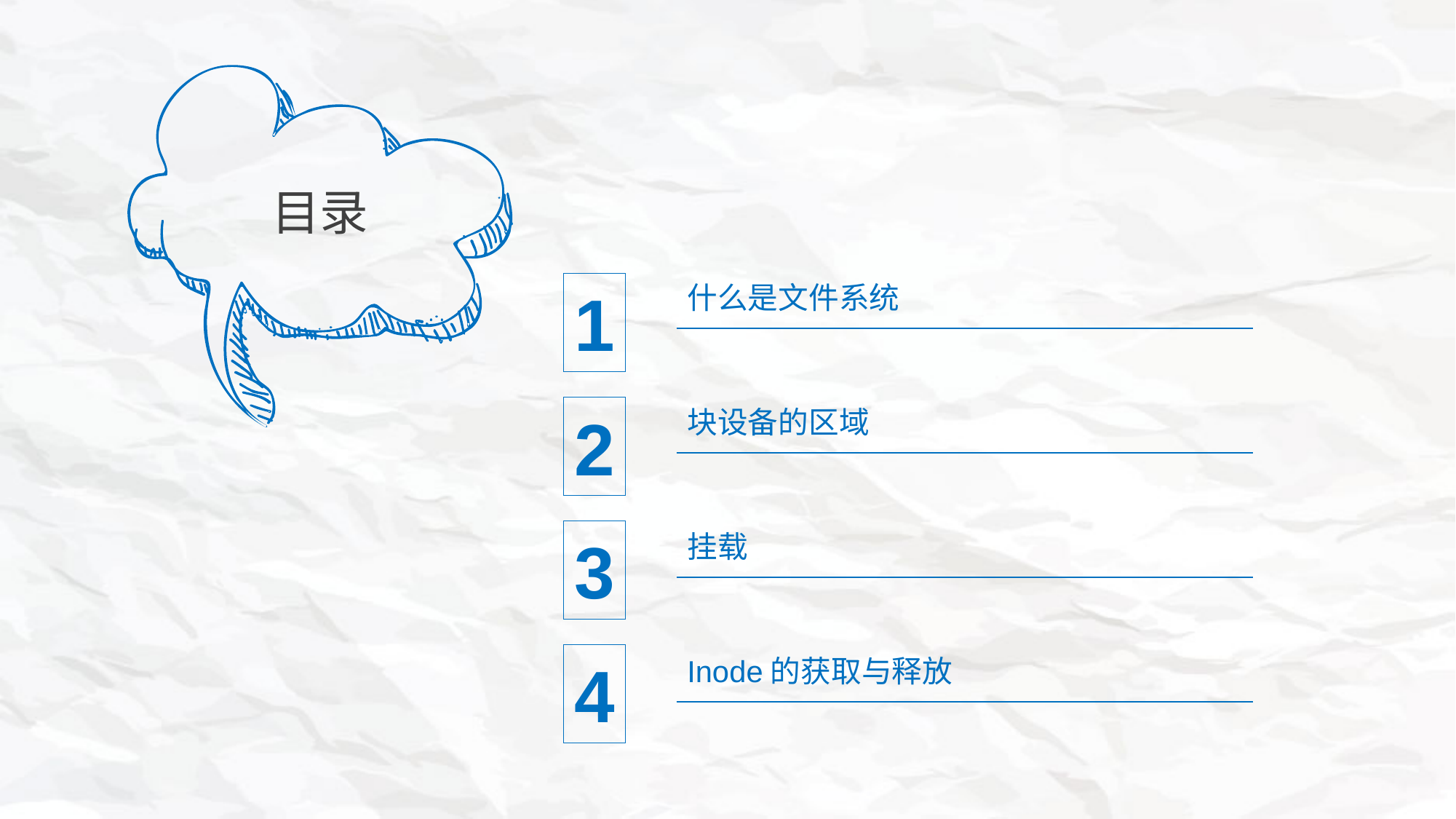

目录
什么是文件系统
1
2
块设备的区域
3
挂载
4
Inode的获取与释放